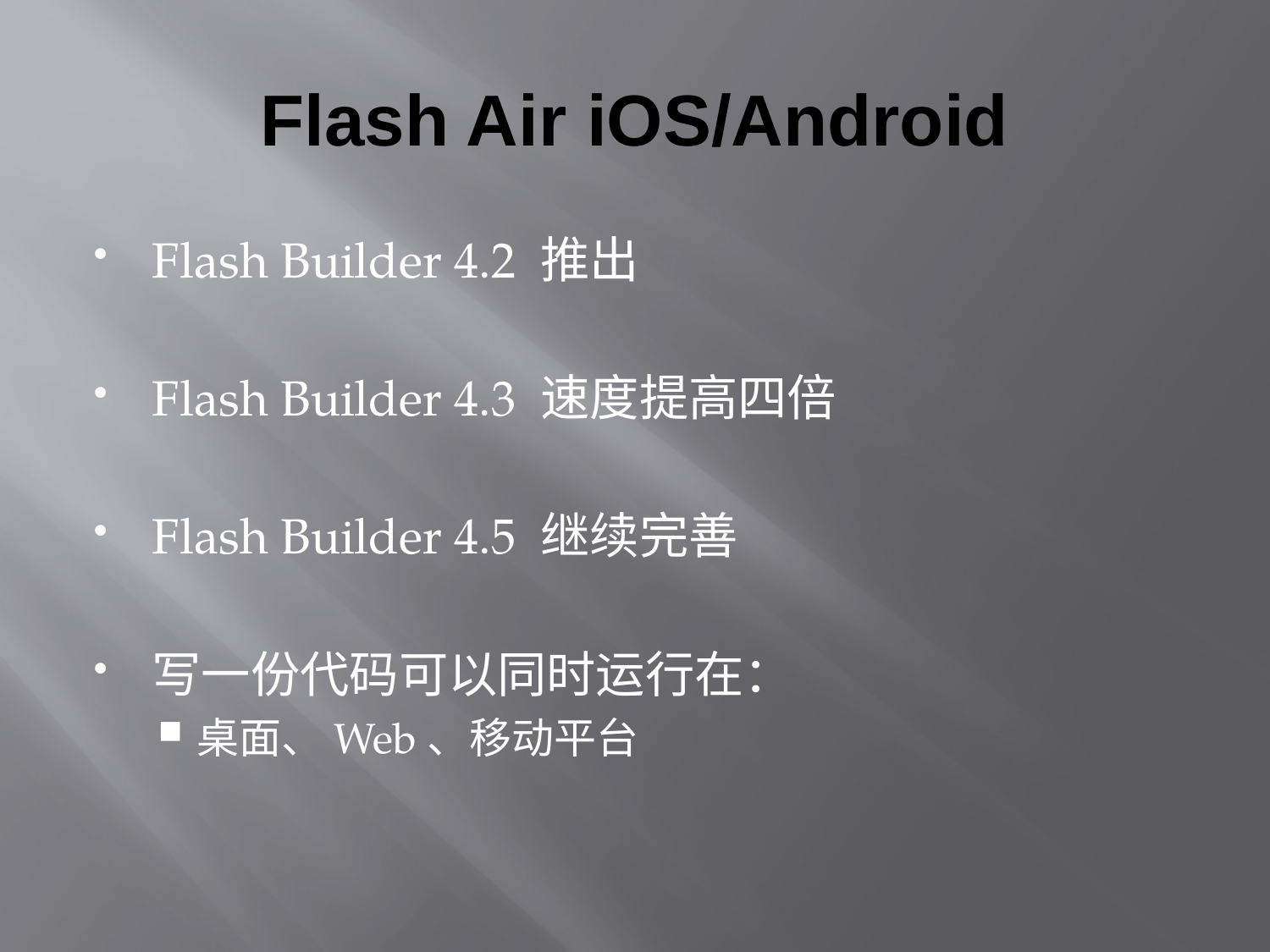

# Flash Air iOS/Android
Flash Builder 4.2 推出

Flash Builder 4.3 速度提高四倍

Flash Builder 4.5 继续完善

写一份代码可以同时运行在：
桌面、Web、移动平台